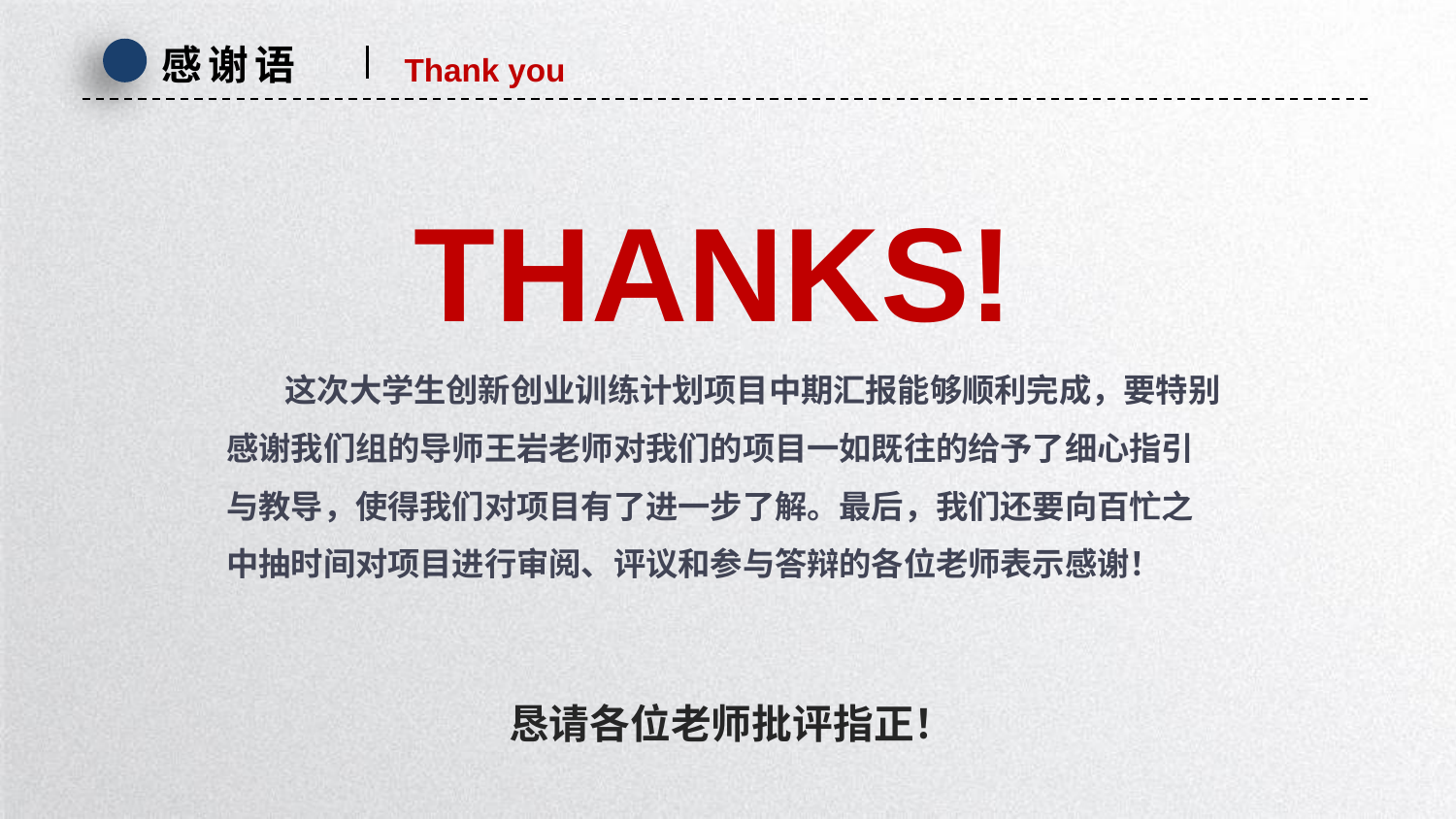

感谢语

Thank you
THANKS!
       这次大学生创新创业训练计划项目中期汇报能够顺利完成，要特别感谢我们组的导师王岩老师对我们的项目一如既往的给予了细心指引与教导，使得我们对项目有了进一步了解。最后，我们还要向百忙之中抽时间对项目进行审阅、评议和参与答辩的各位老师表示感谢！
恳请各位老师批评指正！